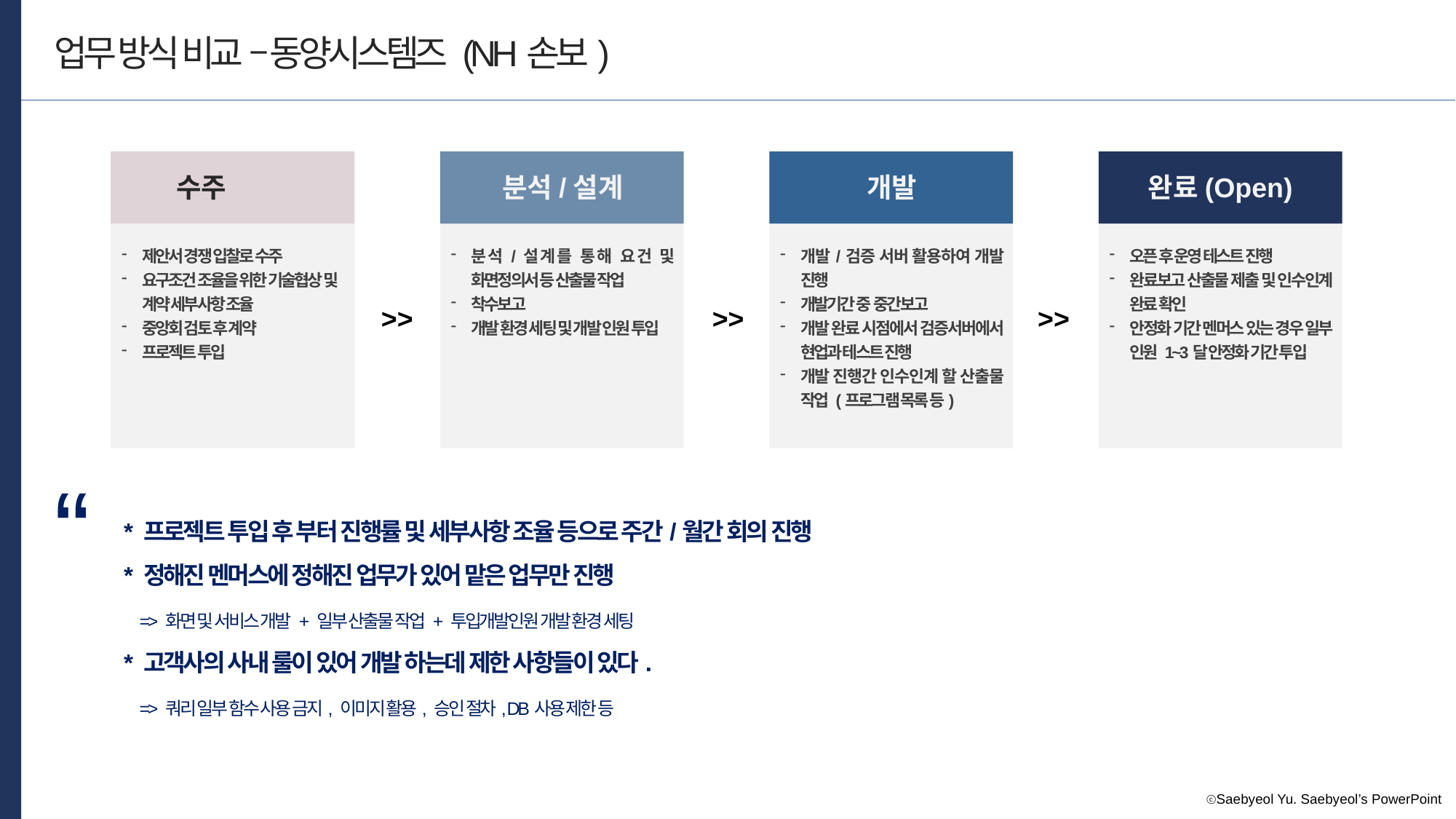

업무 방식 비교 – 동양시스템즈 (NH손보)

수주
분석/설계
개발
완료(Open)
제안서 경쟁 입찰로 수주
요구조건 조율을 위한 기술협상 및 계약 세부사항 조율
중앙회 검토 후 계약
프로젝트 투입
분석/설계를 통해 요건 및 화면정의서 등 산출물 작업
착수보고
개발 환경 세팅 및 개발 인원 투입
개발/검증 서버 활용하여 개발 진행
개발기간 중  중간보고
개발 완료 시점에서 검증서버에서 현업과 테스트 진행
개발 진행간 인수인계 할 산출물 작업 (프로그램 목록 등)
오픈 후 운영 테스트 진행
완료보고 산출물 제출 및 인수인계 완료 확인
안정화 기간 멘머스 있는 경우 일부 인원 1~3달 안정화 기간 투입

>>
>>
>>
“
* 프로젝트 투입 후 부터 진행률 및 세부사항 조율 등으로 주간/월간 회의 진행
* 정해진 멘머스에 정해진 업무가 있어 맡은 업무만 진행
   => 화면 및 서비스 개발 + 일부 산출물 작업 + 투입개발인원 개발 환경 세팅
* 고객사의 사내 룰이 있어 개발 하는데 제한 사항들이 있다.
   => 쿼리 일부 함수 사용 금지, 이미지 활용, 승인 절차, DB사용 제한 등